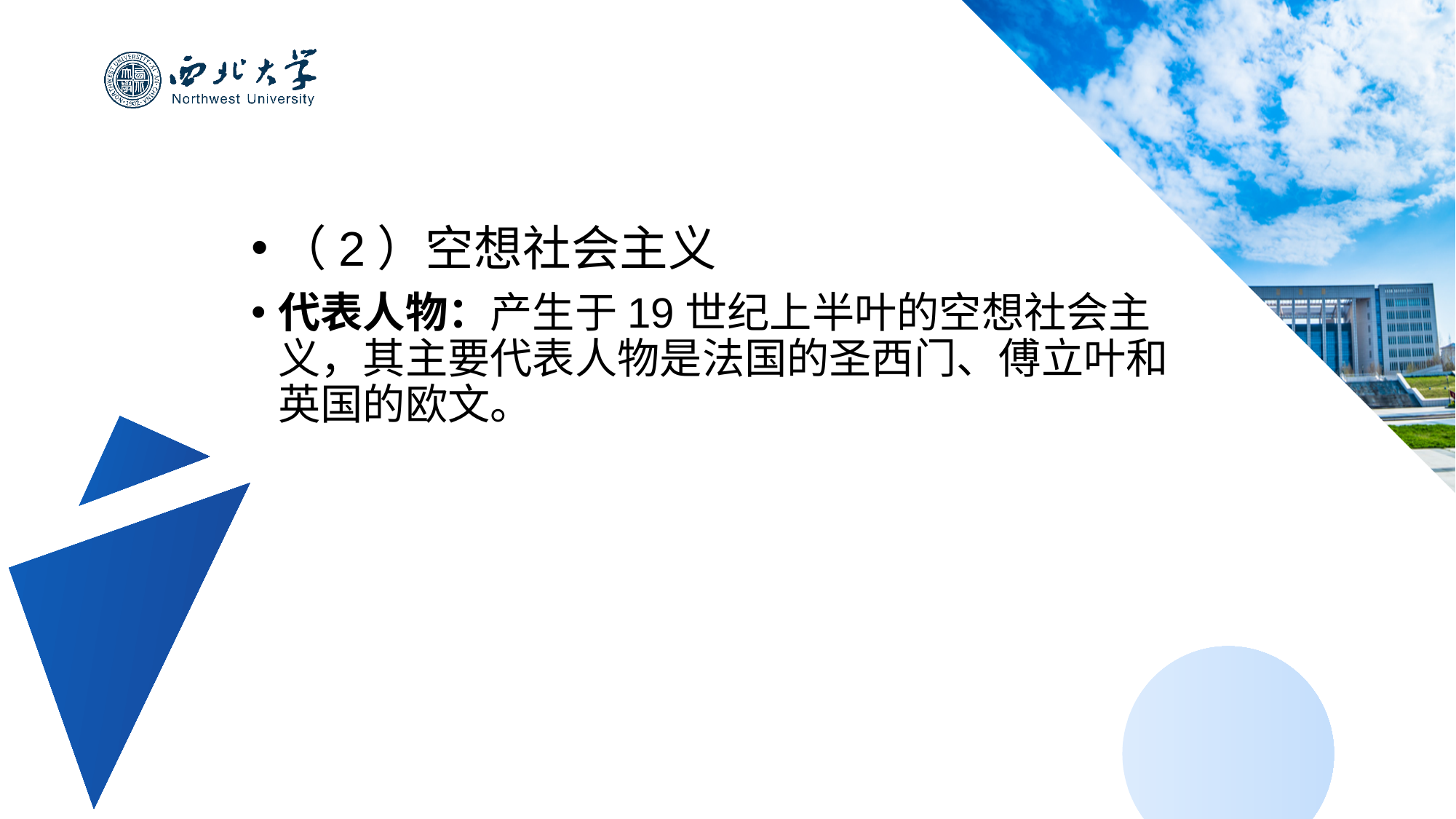

（2）空想社会主义
代表人物：产生于19世纪上半叶的空想社会主义，其主要代表人物是法国的圣西门、傅立叶和英国的欧文。